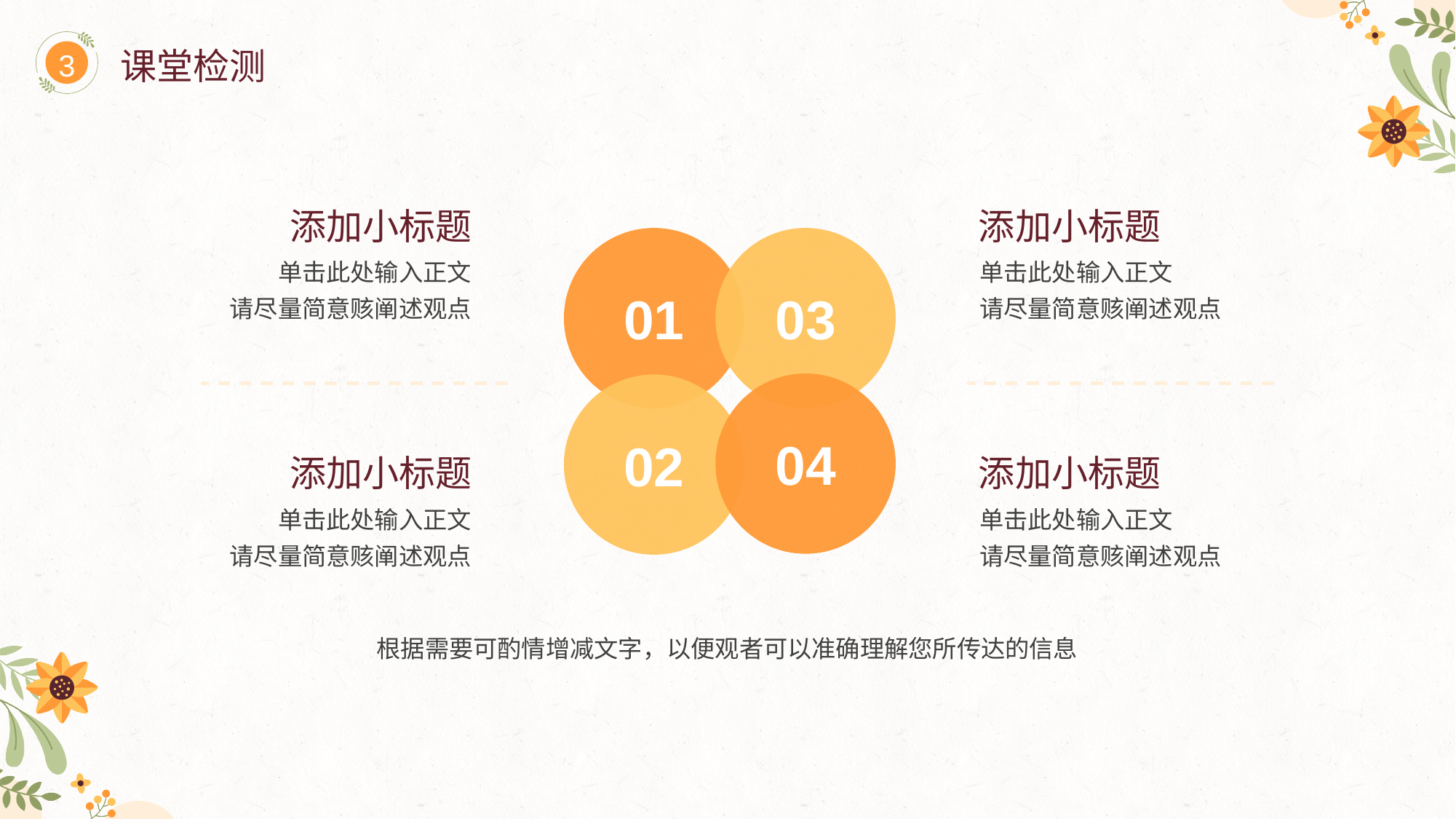

3
课堂检测
添加小标题
添加小标题
01
03
04
02
单击此处输入正文
请尽量简意赅阐述观点
单击此处输入正文
请尽量简意赅阐述观点
添加小标题
添加小标题
单击此处输入正文
请尽量简意赅阐述观点
单击此处输入正文
请尽量简意赅阐述观点
根据需要可酌情增减文字，以便观者可以准确理解您所传达的信息